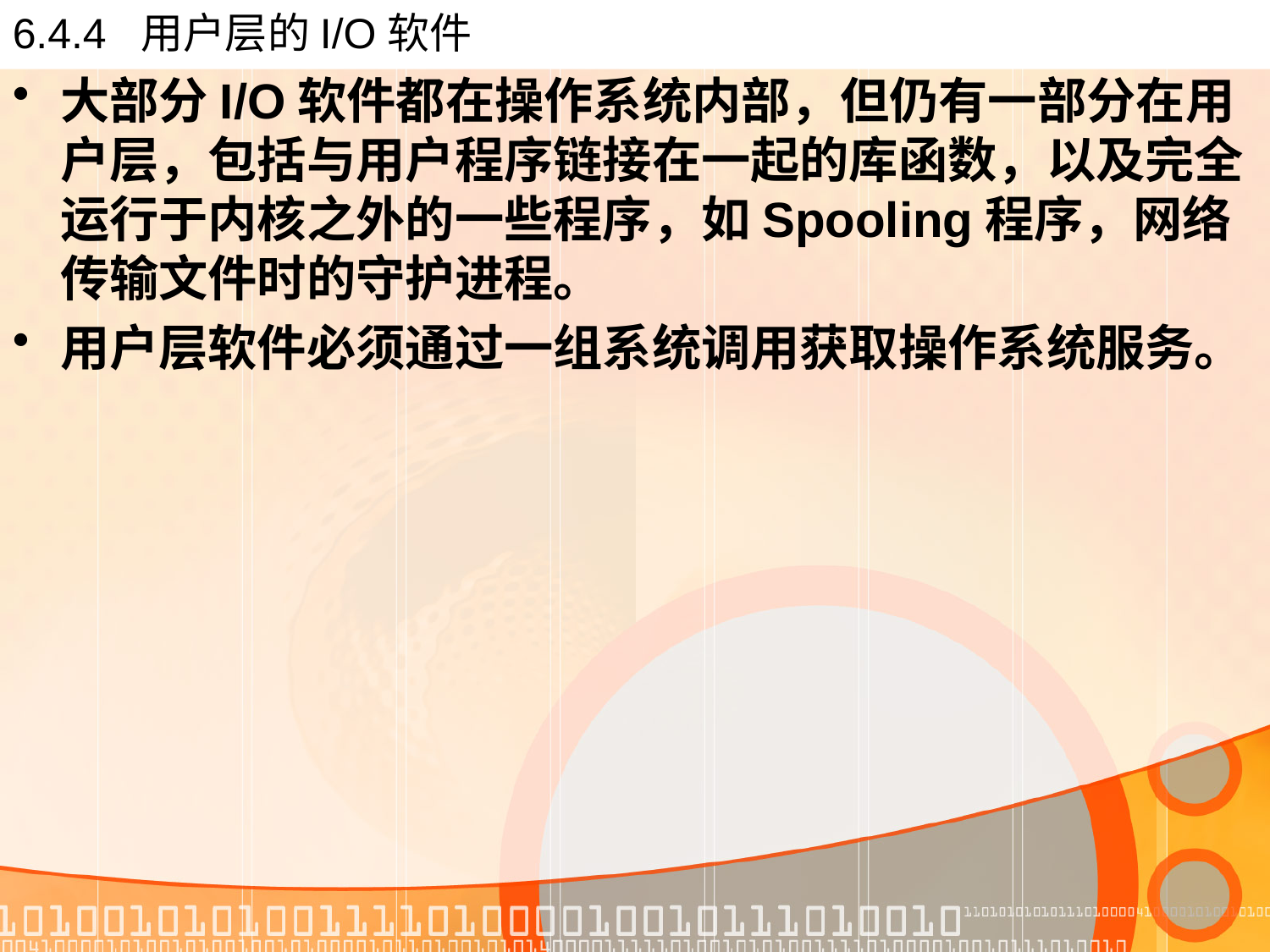

# 6.4.4  用户层的I/O软件
大部分I/O软件都在操作系统内部，但仍有一部分在用户层，包括与用户程序链接在一起的库函数，以及完全运行于内核之外的一些程序，如Spooling程序，网络传输文件时的守护进程。
用户层软件必须通过一组系统调用获取操作系统服务。